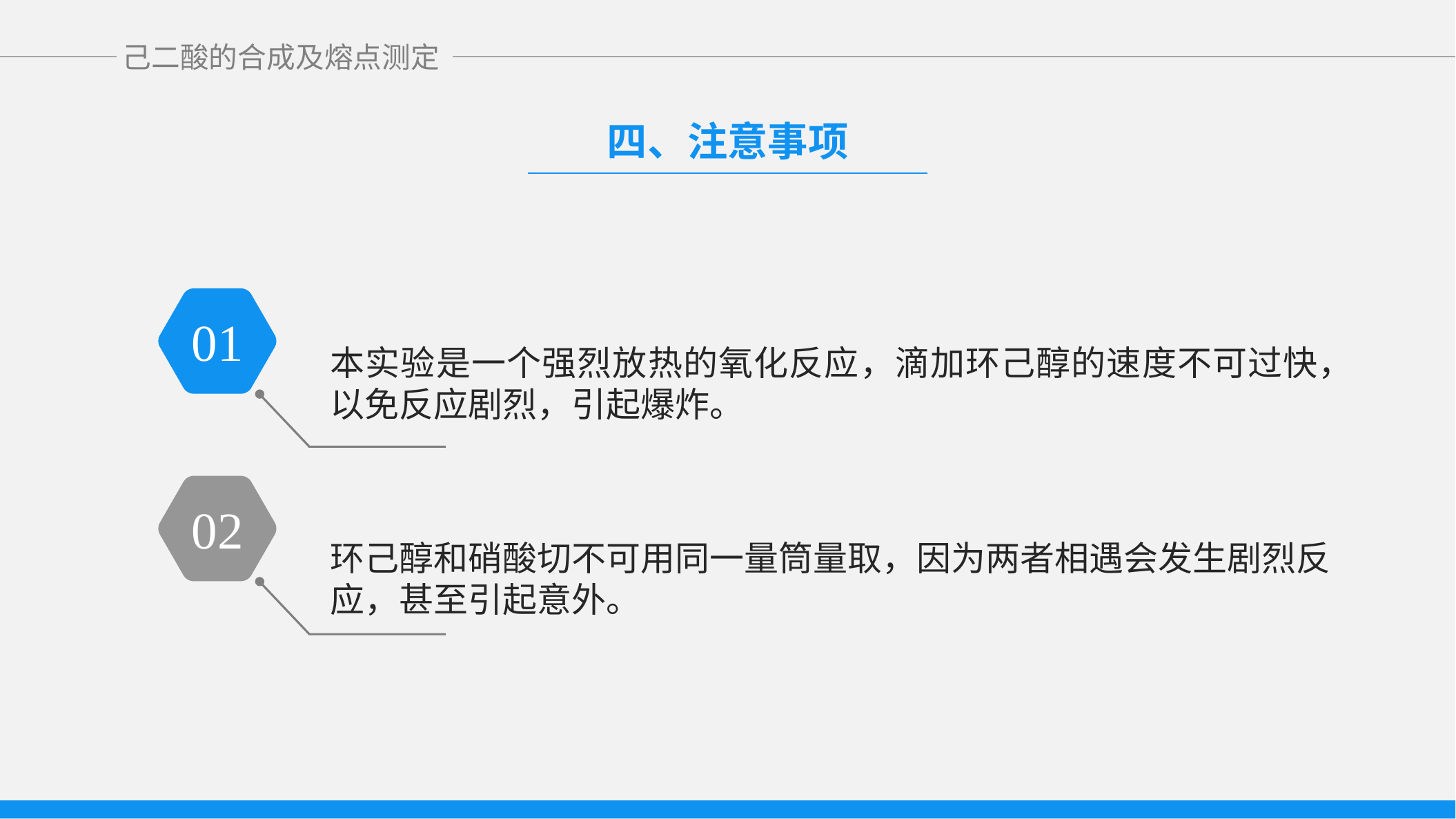

四、注意事项

01
本实验是一个强烈放热的氧化反应，滴加环己醇的速度不可过快，以免反应剧烈，引起爆炸。

02
环己醇和硝酸切不可用同一量筒量取，因为两者相遇会发生剧烈反应，甚至引起意外。